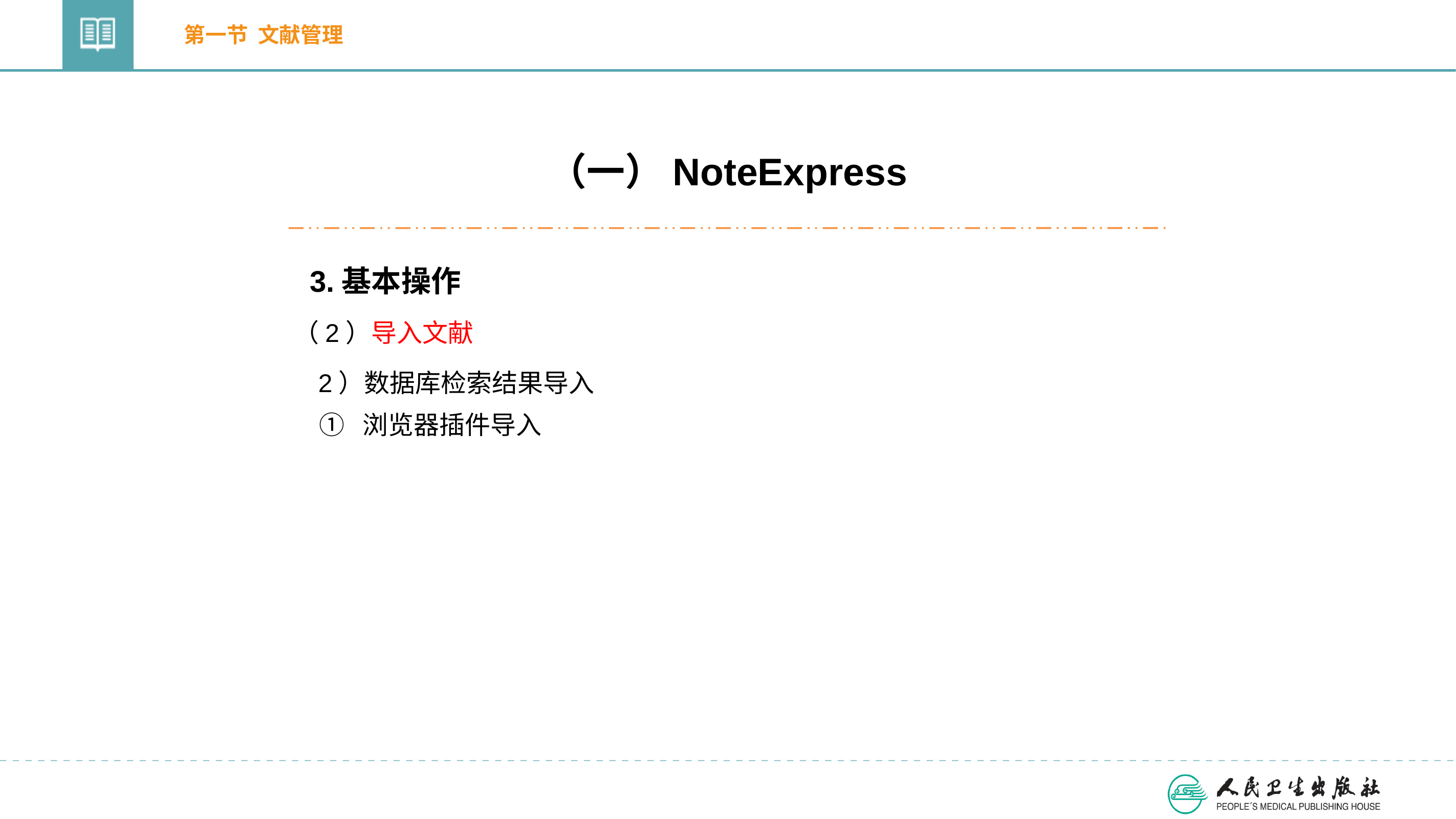

第一节  文献管理
（一）NoteExpress

3.基本操作
（2）导入文献
2）数据库检索结果导入
①  浏览器插件导入